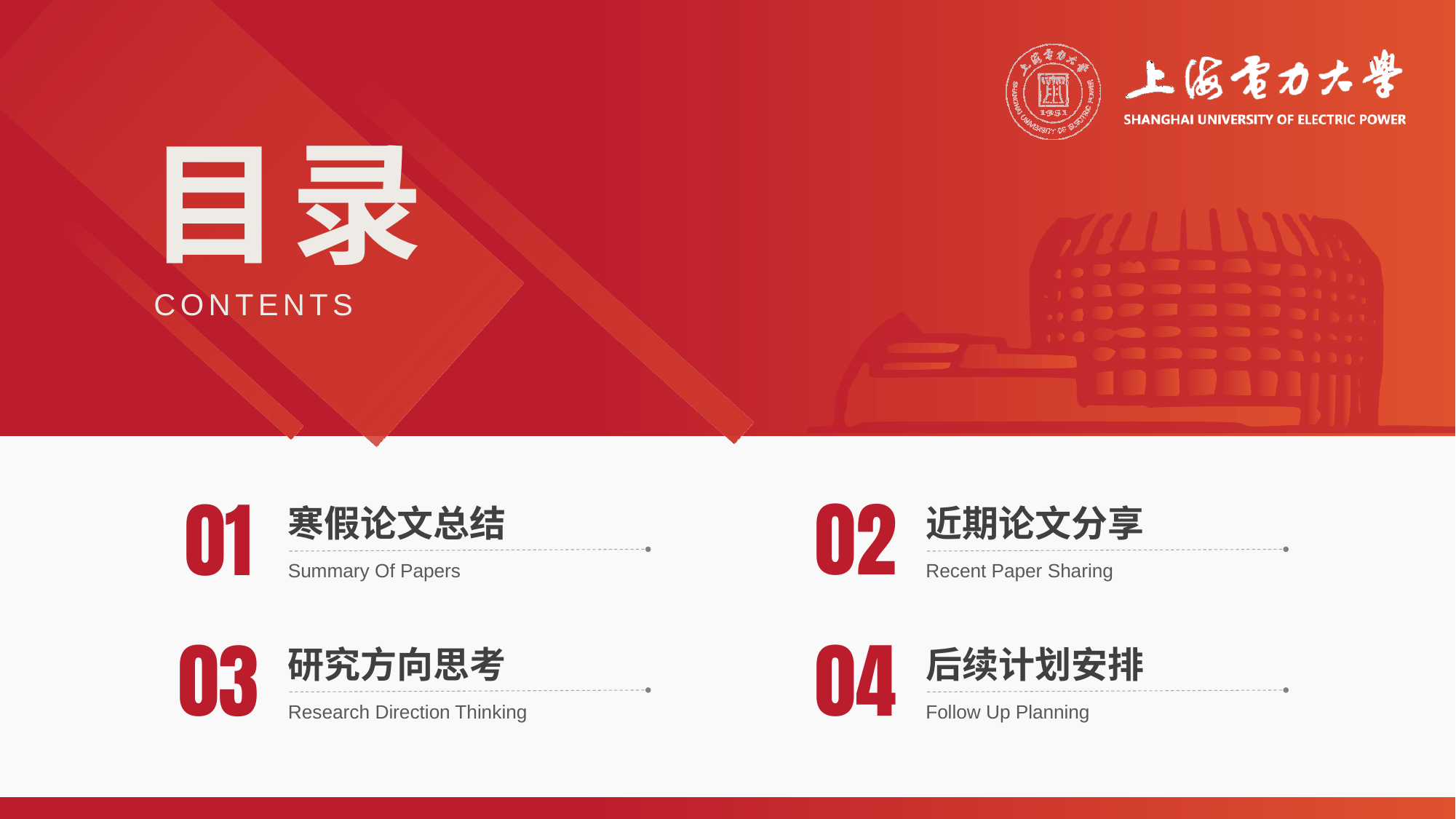

02
01
寒假论文总结
近期论文分享
Summary Of Papers
Recent Paper Sharing
03
04
研究方向思考
后续计划安排
Research Direction Thinking
Follow Up Planning